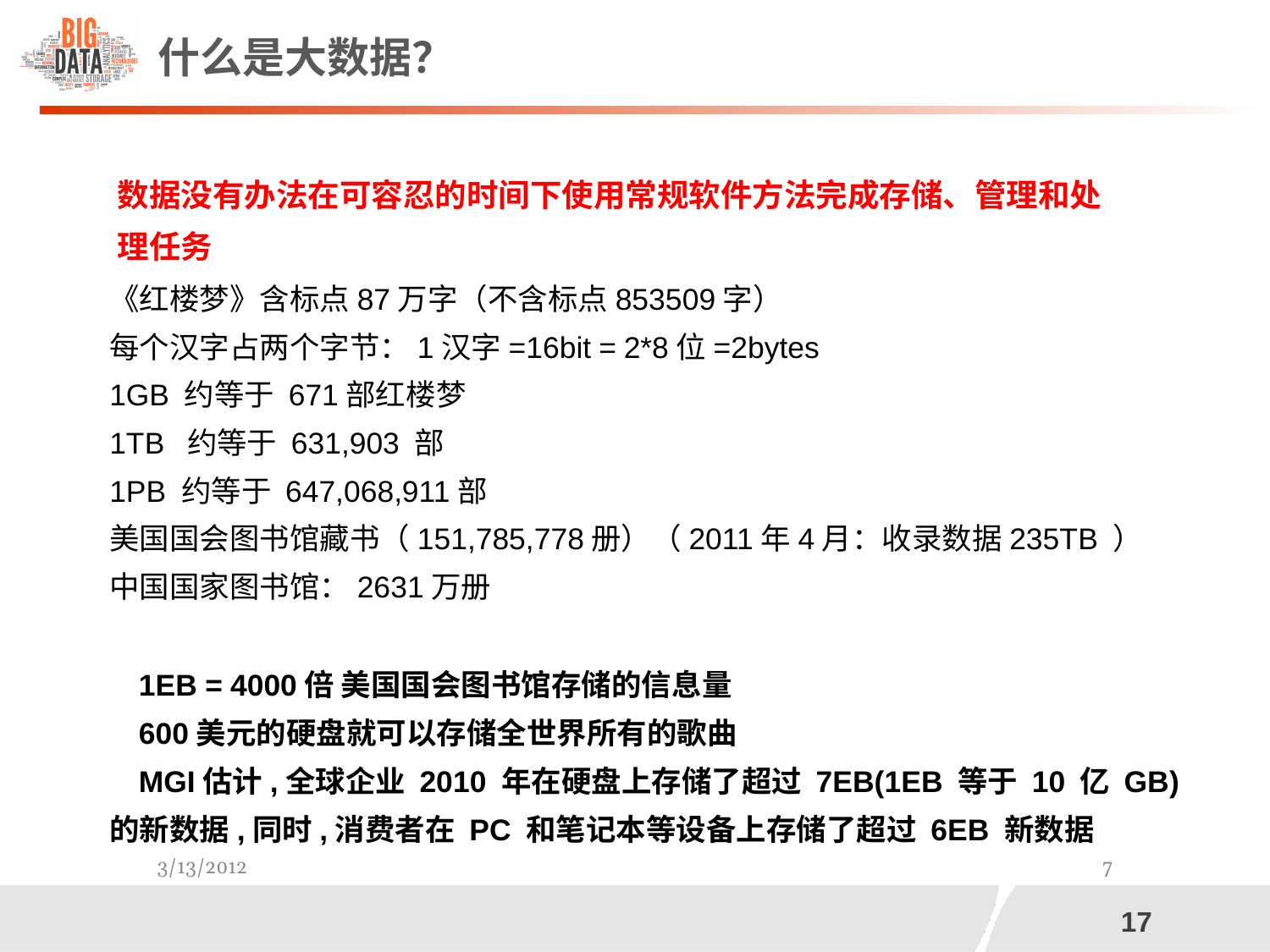

什么是大数据？
数据没有办法在可容忍的时间下使用常规软件方法完成存储、管理和处理任务
《红楼梦》含标点87万字（不含标点853509字）
每个汉字占两个字节：1汉字=16bit = 2*8位=2bytes
1GB 约等于 671部红楼梦
1TB  约等于 631,903 部
1PB 约等于 647,068,911部
美国国会图书馆藏书（151,785,778册）（2011年4月：收录数据235TB ）
中国国家图书馆：2631万册

	1EB = 4000倍 美国国会图书馆存储的信息量
	600美元的硬盘就可以存储全世界所有的歌曲
	MGI估计,全球企业 2010 年在硬盘上存储了超过 7EB(1EB 等于 10 亿 GB)
的新数据,同时,消费者在 PC 和笔记本等设备上存储了超过 6EB 新数据
3/13/2012
7